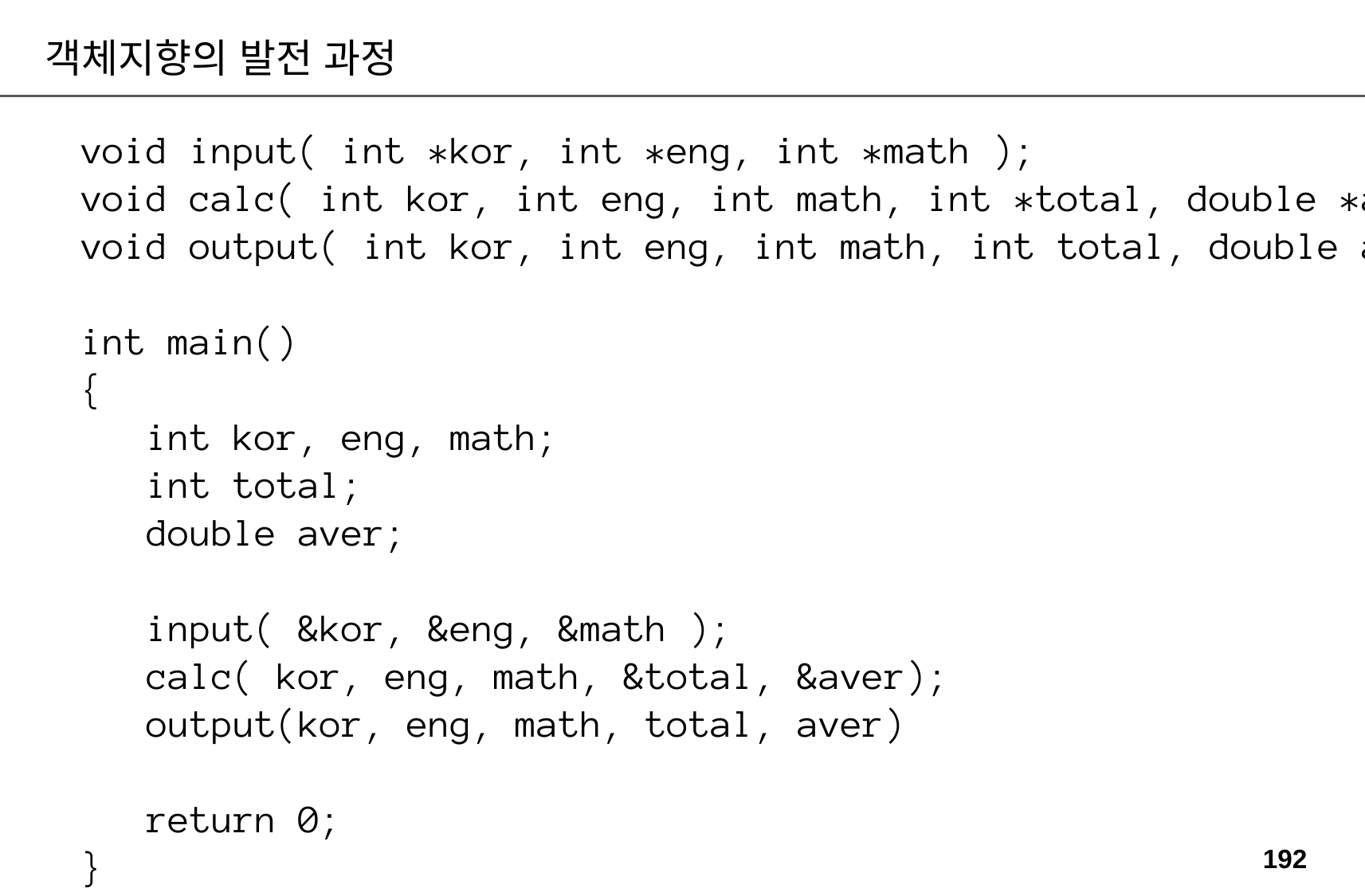

객체지향의 발전 과정
void input( int *kor, int *eng, int *math );
void calc( int kor, int eng, int math, int *total, double *aver);
void output( int kor, int eng, int math, int total, double aver);

int main()
{
   int kor, eng, math;
   int total;
   double aver;

   input( &kor, &eng, &math );
   calc( kor, eng, math, &total, &aver);
   output(kor, eng, math, total, aver)

   return 0;
}
void input( int *kor, int *eng , int *math)
{
   printf("점수입력:");
   scanf("%d %d %d", kor, eng , math);
}
void calc( int kor, int eng, int math, int *total, double *aver)
{
   *total = kor + eng + math;
   *aver  = *total / 3.;
}
void output( int kor, int eng, int math,  int total, double aver)
{
   printf("%d, %d, , %d, %d, %5.2lf\n", kor, eng, math, total, aver );
}